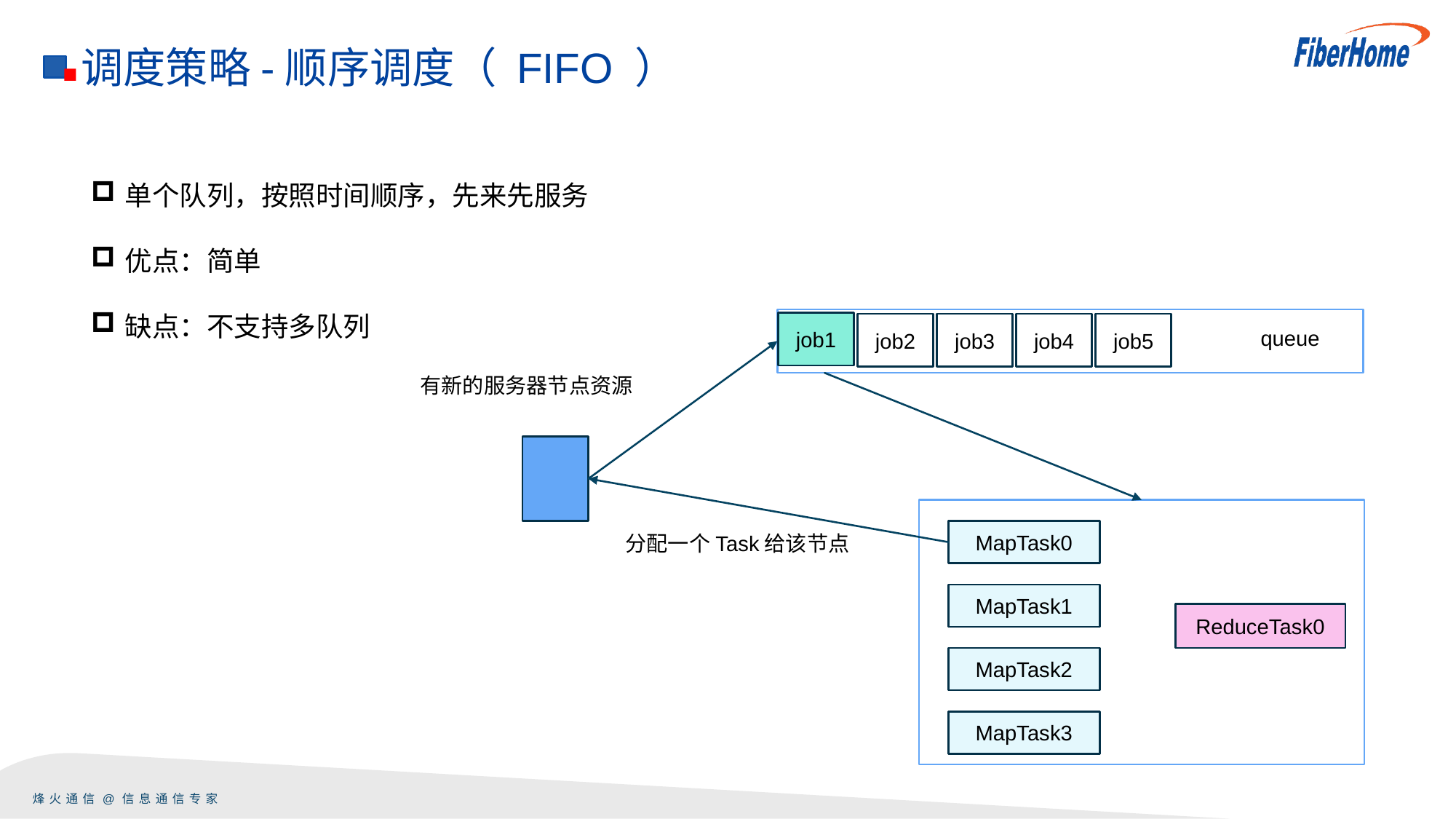

调度策略-顺序调度（ FIFO ）
单个队列，按照时间顺序，先来先服务
优点：简单
缺点：不支持多队列

job1
job2
job3
job4
job5
queue
有新的服务器节点资源

MapTask0
分配一个Task给该节点
MapTask1
ReduceTask0
MapTask2
MapTask3